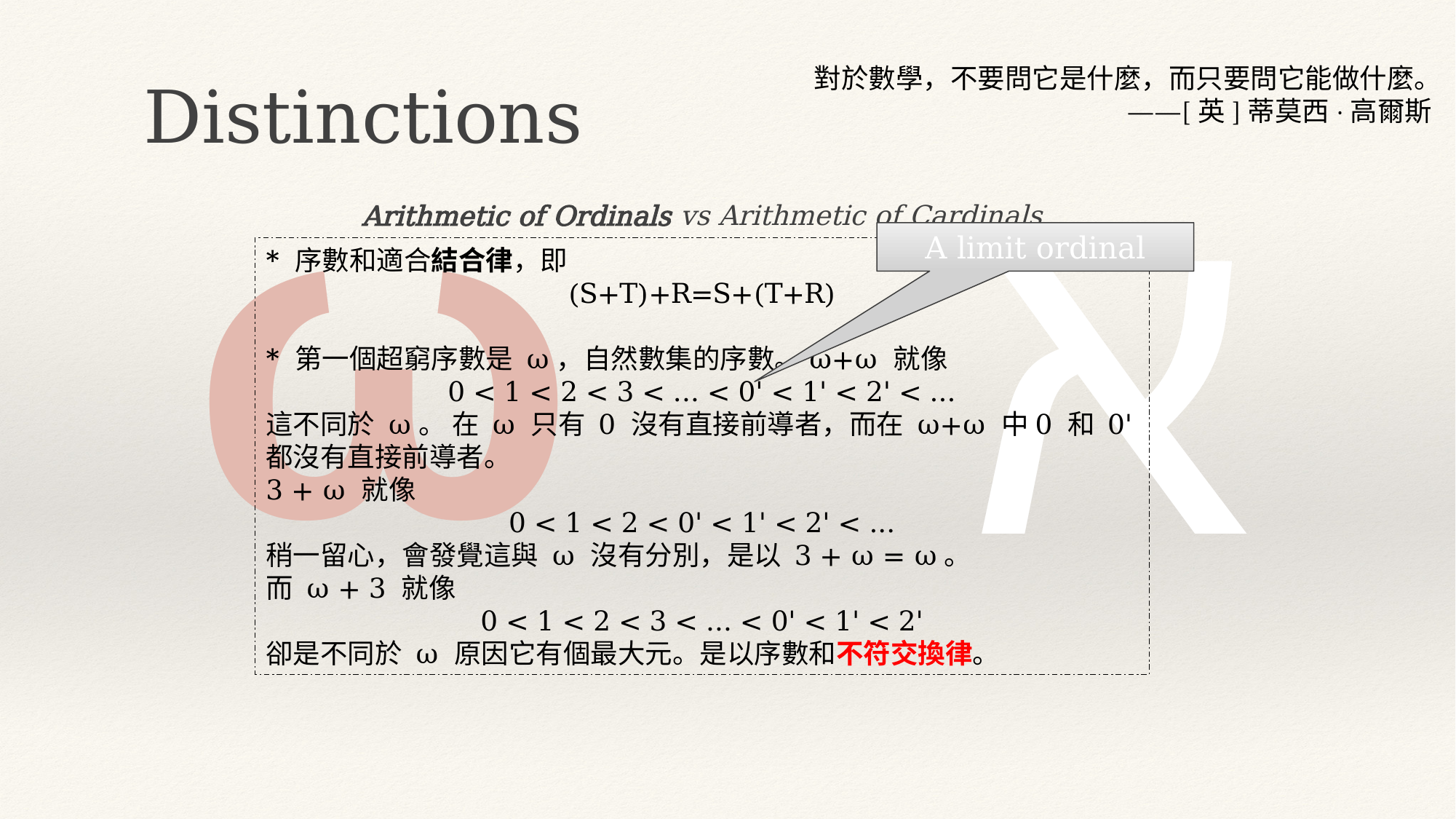

ω
א
對於數學，不要問它是什麼，而只要問它能做什麼。
——[英]蒂莫西·高爾斯
Distinctions
Arithmetic of Ordinals vs Arithmetic of Cardinals
A limit ordinal
* 序數和適合結合律，即
(S+T)+R=S+(T+R)

* 第一個超窮序數是 ω，自然數集的序數。ω+ω 就像
0 < 1 < 2 < 3 < ... < 0' < 1' < 2' < ...
這不同於 ω。 在 ω 只有 0 沒有直接前導者，而在 ω+ω 中0 和 0' 都沒有直接前導者。
3 + ω 就像
0 < 1 < 2 < 0' < 1' < 2' < ...
稍一留心，會發覺這與 ω 沒有分別，是以 3 + ω = ω。
而 ω + 3 就像
0 < 1 < 2 < 3 < ... < 0' < 1' < 2'
卻是不同於 ω 原因它有個最大元。是以序數和不符交換律。